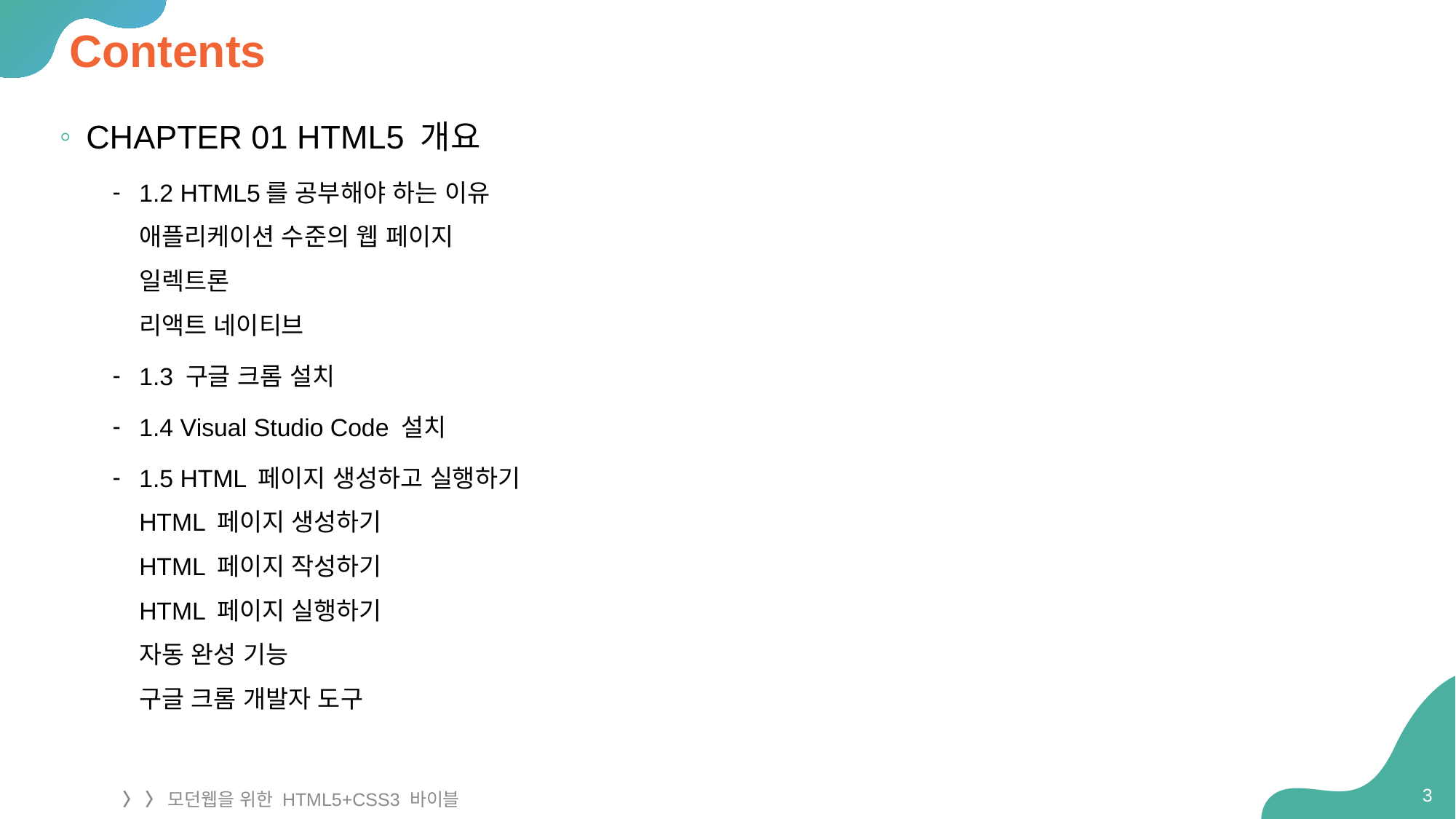

# Contents
CHAPTER 01 HTML5 개요
1.2 HTML5를 공부해야 하는 이유
애플리케이션 수준의 웹 페이지
일렉트론
리액트 네이티브
1.3 구글 크롬 설치
1.4 Visual Studio Code 설치
1.5 HTML 페이지 생성하고 실행하기
HTML 페이지 생성하기
HTML 페이지 작성하기
HTML 페이지 실행하기
자동 완성 기능
구글 크롬 개발자 도구

3
〉 〉 모던웹을 위한 HTML5+CSS3 바이블